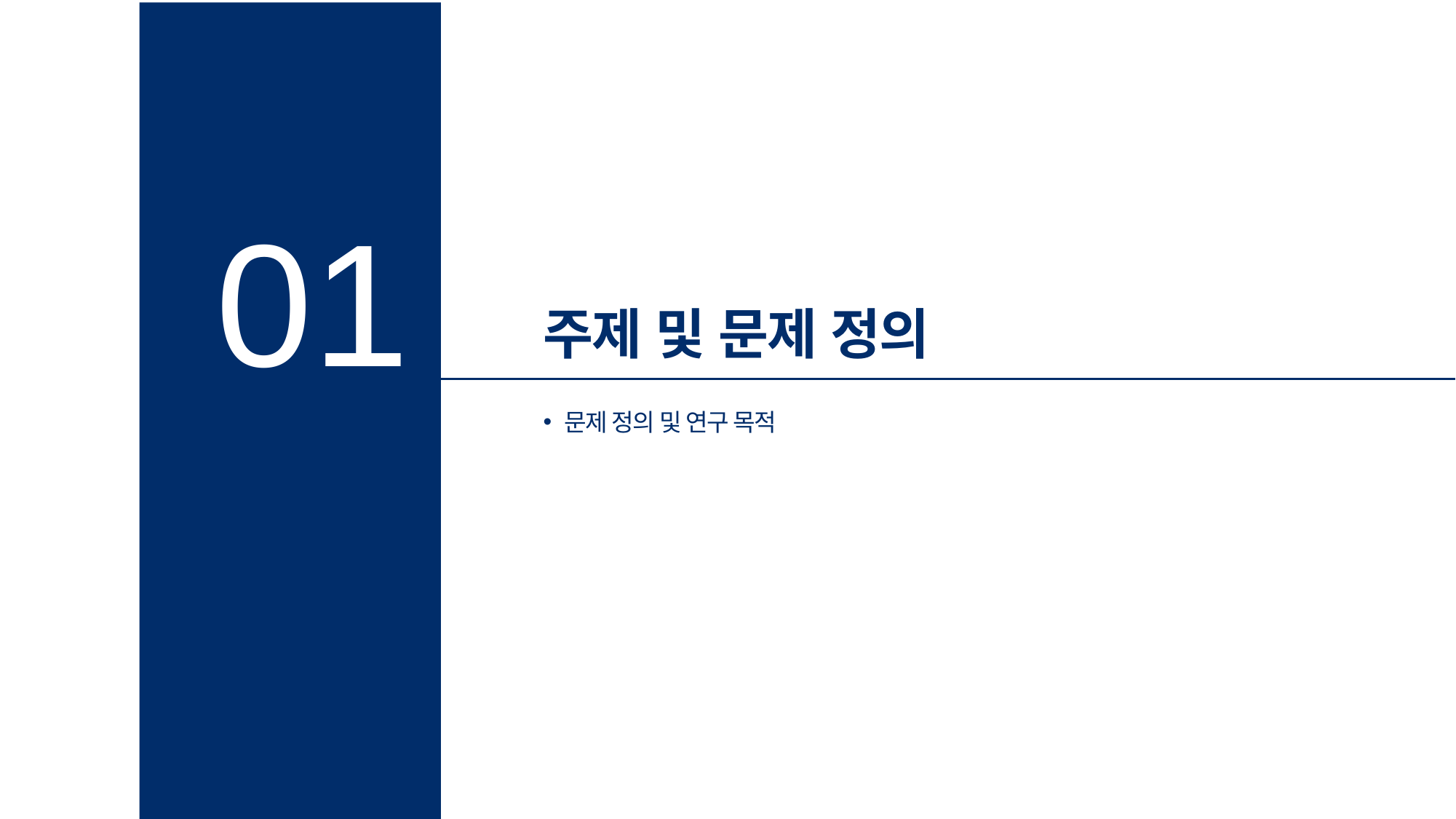

01
주제 및 문제 정의
문제 정의 및 연구 목적